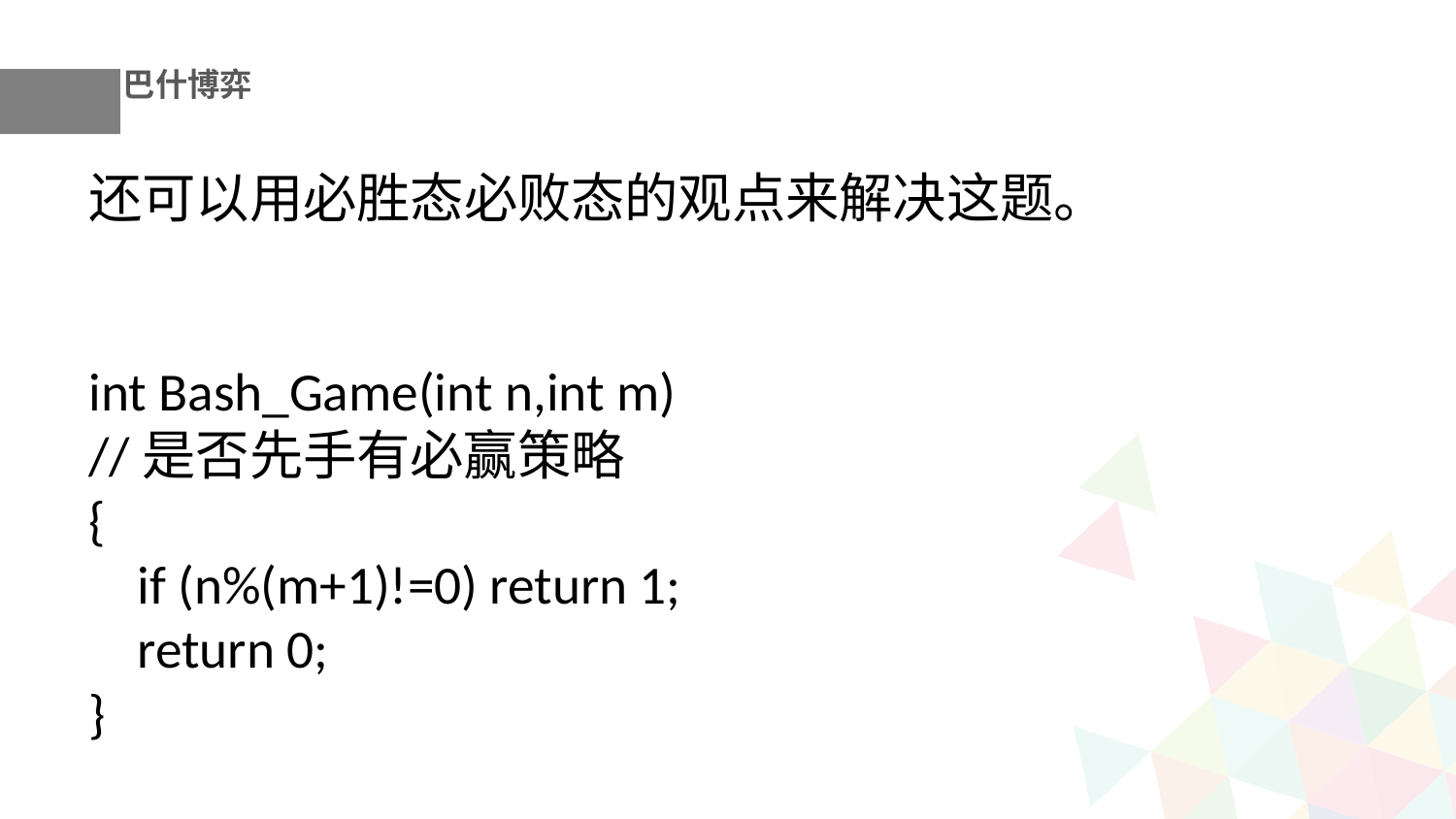

巴什博弈

还可以用必胜态必败态的观点来解决这题。

int Bash_Game(int n,int m)
//是否先手有必赢策略
{
    if (n%(m+1)!=0) return 1;
    return 0;
}